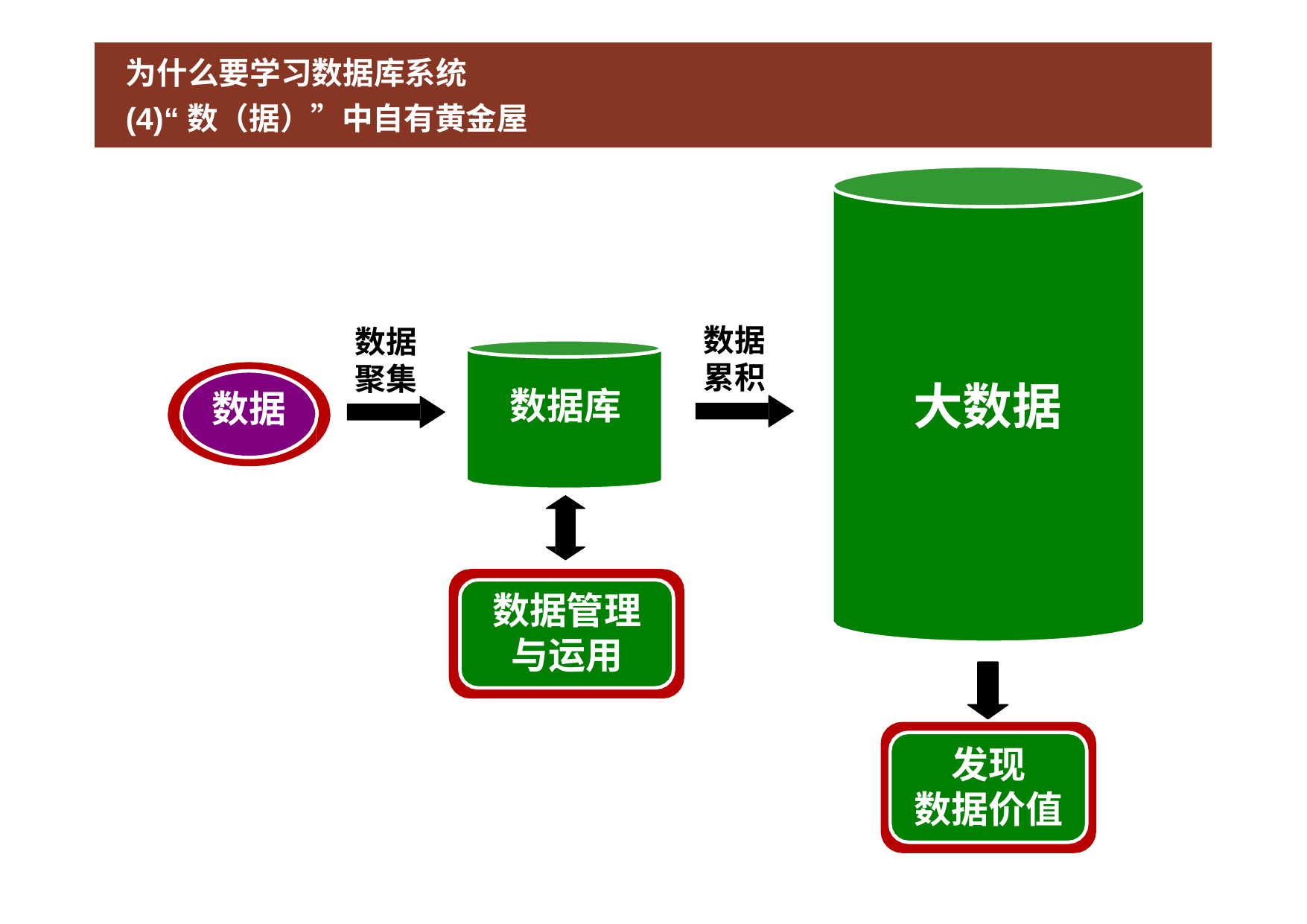

为什么要学习数据库系统
(4)“数（据）”中自有黄金屋

数据 累积
数据

聚集

大数据
数据库
数据

数据管理 与运用

发现 数据价值